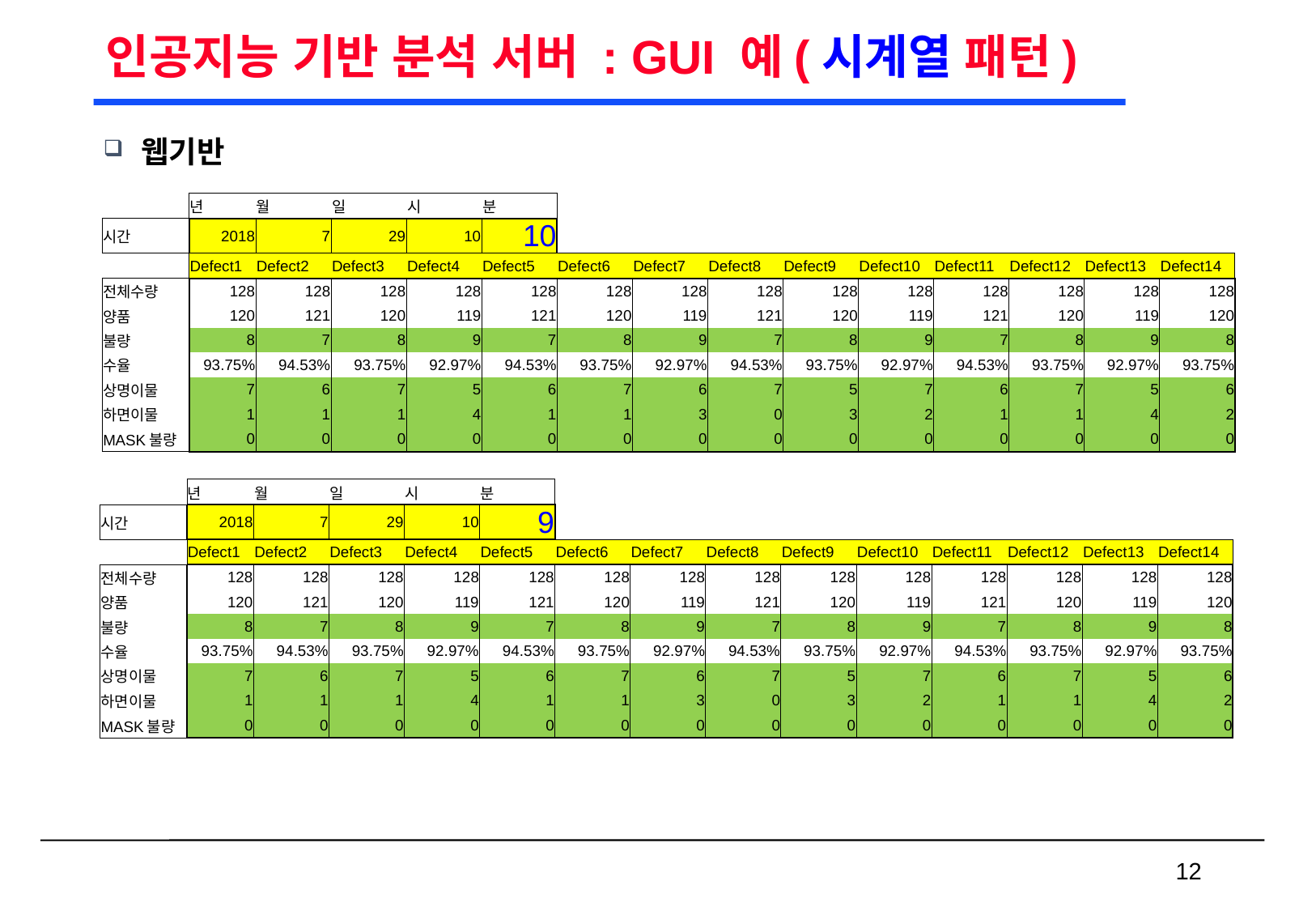

# 인공지능 기반 분석 서버 : GUI 예(시계열 패턴)
웹기반
|  | 년 | 월 | 일 | 시 | 분 |  |  |  |  |  |  |  |  |  |
| --- | --- | --- | --- | --- | --- | --- | --- | --- | --- | --- | --- | --- | --- | --- |
| 시간 | 2018 | 7 | 29 | 10 | 10 |  |  |  |  |  |  |  |  |  |
|  | Defect1 | Defect2 | Defect3 | Defect4 | Defect5 | Defect6 | Defect7 | Defect8 | Defect9 | Defect10 | Defect11 | Defect12 | Defect13 | Defect14 |
| 전체수량 | 128 | 128 | 128 | 128 | 128 | 128 | 128 | 128 | 128 | 128 | 128 | 128 | 128 | 128 |
| 양품 | 120 | 121 | 120 | 119 | 121 | 120 | 119 | 121 | 120 | 119 | 121 | 120 | 119 | 120 |
| 불량 | 8 | 7 | 8 | 9 | 7 | 8 | 9 | 7 | 8 | 9 | 7 | 8 | 9 | 8 |
| 수율 | 93.75% | 94.53% | 93.75% | 92.97% | 94.53% | 93.75% | 92.97% | 94.53% | 93.75% | 92.97% | 94.53% | 93.75% | 92.97% | 93.75% |
| 상명이물 | 7 | 6 | 7 | 5 | 6 | 7 | 6 | 7 | 5 | 7 | 6 | 7 | 5 | 6 |
| 하면이물 | 1 | 1 | 1 | 4 | 1 | 1 | 3 | 0 | 3 | 2 | 1 | 1 | 4 | 2 |
| MASK불량 | 0 | 0 | 0 | 0 | 0 | 0 | 0 | 0 | 0 | 0 | 0 | 0 | 0 | 0 |
|  | 년 | 월 | 일 | 시 | 분 |  |  |  |  |  |  |  |  |  |
| --- | --- | --- | --- | --- | --- | --- | --- | --- | --- | --- | --- | --- | --- | --- |
| 시간 | 2018 | 7 | 29 | 10 | 9 |  |  |  |  |  |  |  |  |  |
|  | Defect1 | Defect2 | Defect3 | Defect4 | Defect5 | Defect6 | Defect7 | Defect8 | Defect9 | Defect10 | Defect11 | Defect12 | Defect13 | Defect14 |
| 전체수량 | 128 | 128 | 128 | 128 | 128 | 128 | 128 | 128 | 128 | 128 | 128 | 128 | 128 | 128 |
| 양품 | 120 | 121 | 120 | 119 | 121 | 120 | 119 | 121 | 120 | 119 | 121 | 120 | 119 | 120 |
| 불량 | 8 | 7 | 8 | 9 | 7 | 8 | 9 | 7 | 8 | 9 | 7 | 8 | 9 | 8 |
| 수율 | 93.75% | 94.53% | 93.75% | 92.97% | 94.53% | 93.75% | 92.97% | 94.53% | 93.75% | 92.97% | 94.53% | 93.75% | 92.97% | 93.75% |
| 상명이물 | 7 | 6 | 7 | 5 | 6 | 7 | 6 | 7 | 5 | 7 | 6 | 7 | 5 | 6 |
| 하면이물 | 1 | 1 | 1 | 4 | 1 | 1 | 3 | 0 | 3 | 2 | 1 | 1 | 4 | 2 |
| MASK불량 | 0 | 0 | 0 | 0 | 0 | 0 | 0 | 0 | 0 | 0 | 0 | 0 | 0 | 0 |
 12